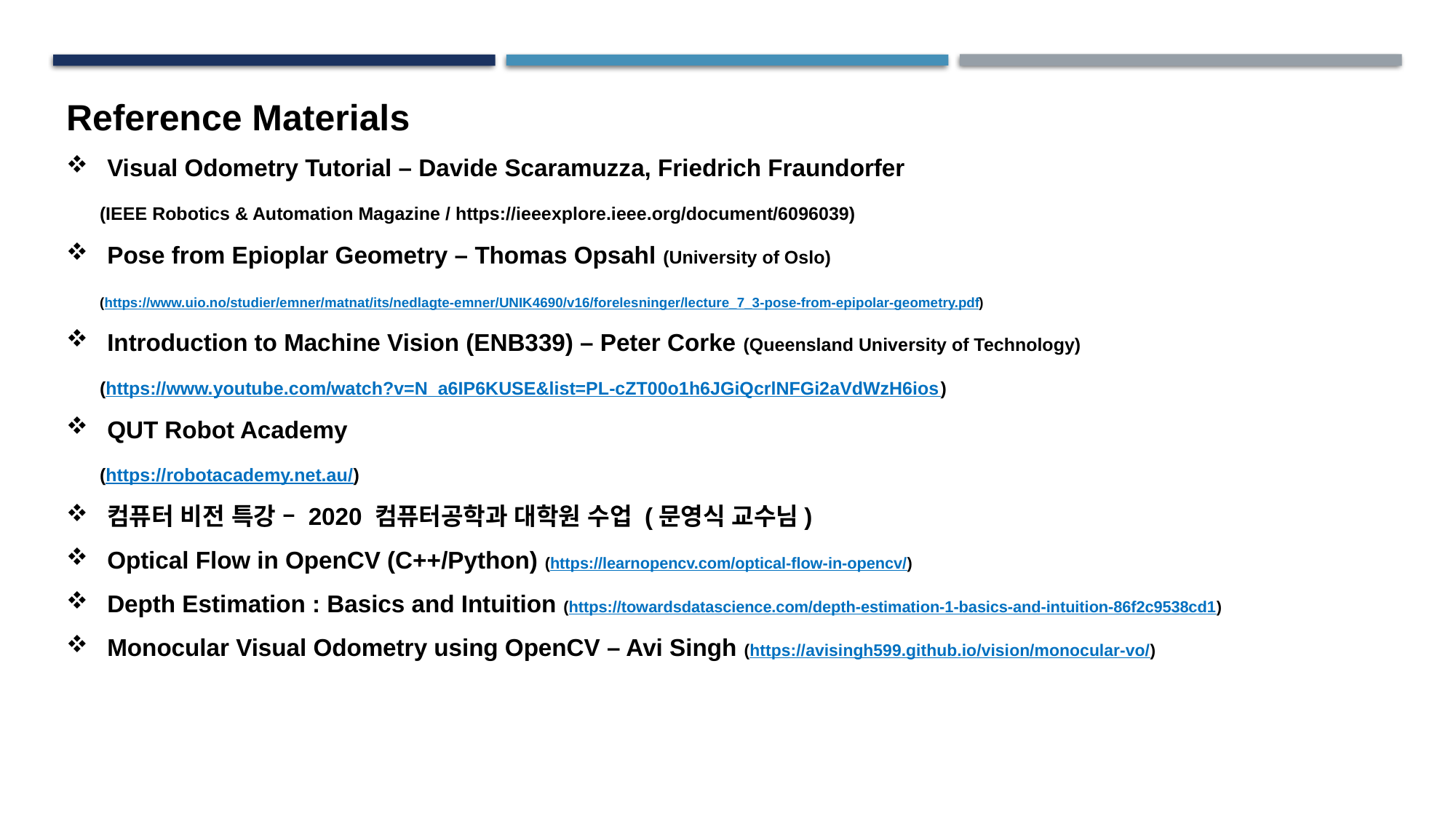

Reference Materials
Visual Odometry Tutorial – Davide Scaramuzza, Friedrich Fraundorfer
     (IEEE Robotics & Automation Magazine / https://ieeexplore.ieee.org/document/6096039)
Pose from Epioplar Geometry – Thomas Opsahl (University of Oslo)
     (https://www.uio.no/studier/emner/matnat/its/nedlagte-emner/UNIK4690/v16/forelesninger/lecture_7_3-pose-from-epipolar-geometry.pdf)
Introduction to Machine Vision (ENB339) – Peter Corke (Queensland University of Technology)
     (https://www.youtube.com/watch?v=N_a6IP6KUSE&list=PL-cZT00o1h6JGiQcrlNFGi2aVdWzH6ios)
QUT Robot Academy
     (https://robotacademy.net.au/)
컴퓨터 비전 특강 – 2020 컴퓨터공학과 대학원 수업 (문영식 교수님)
Optical Flow in OpenCV (C++/Python) (https://learnopencv.com/optical-flow-in-opencv/)
Depth Estimation : Basics and Intuition (https://towardsdatascience.com/depth-estimation-1-basics-and-intuition-86f2c9538cd1)
Monocular Visual Odometry using OpenCV – Avi Singh (https://avisingh599.github.io/vision/monocular-vo/)